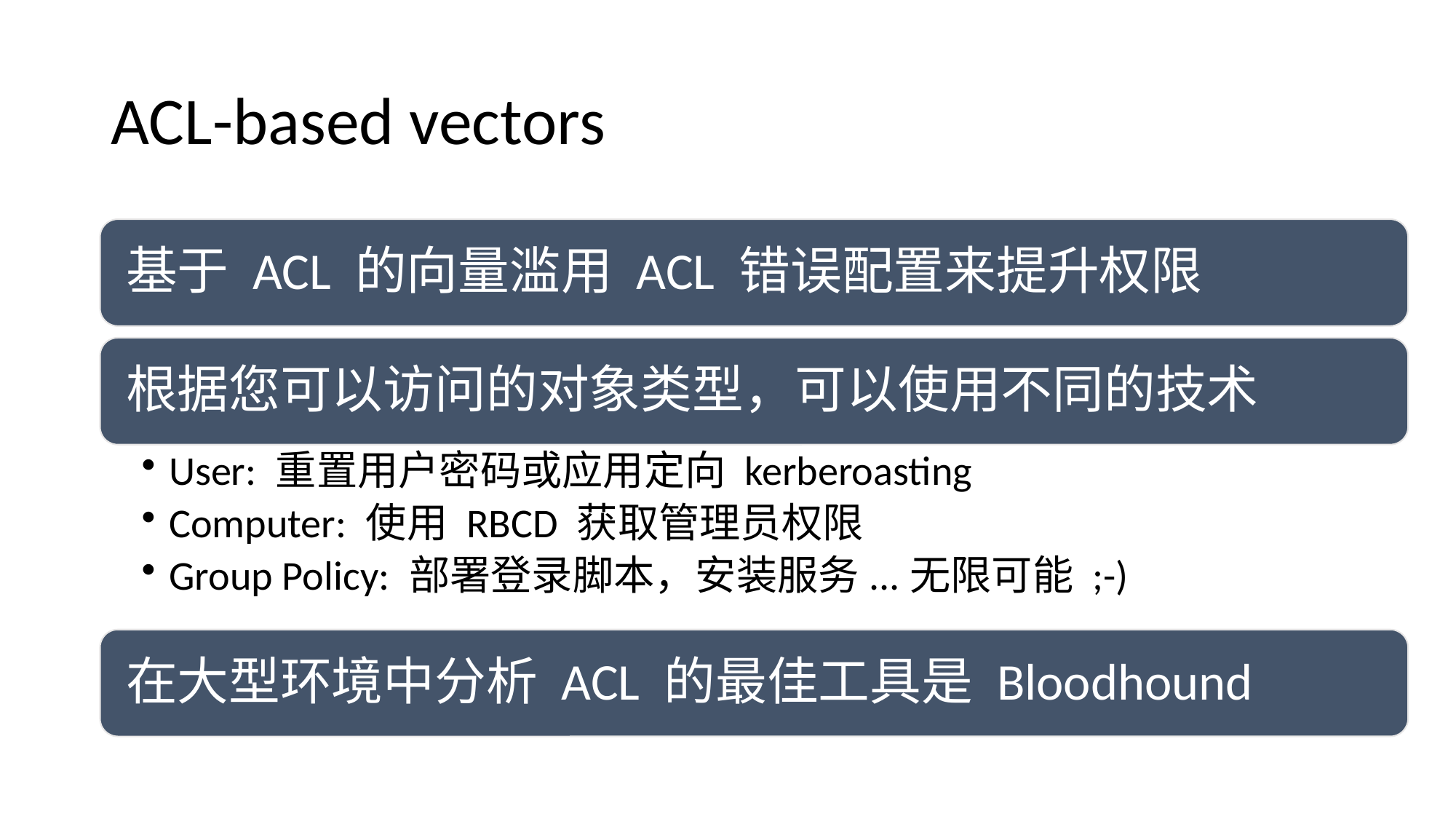

# ACL-based vectors
基于 ACL 的向量滥用 ACL 错误配置来提升权限
根据您可以访问的对象类型，可以使用不同的技术
User: 重置用户密码或应用定向 kerberoasting
Computer: 使用 RBCD 获取管理员权限
Group Policy: 部署登录脚本，安装服务...无限可能 ;-)
在大型环境中分析 ACL 的最佳工具是 Bloodhound